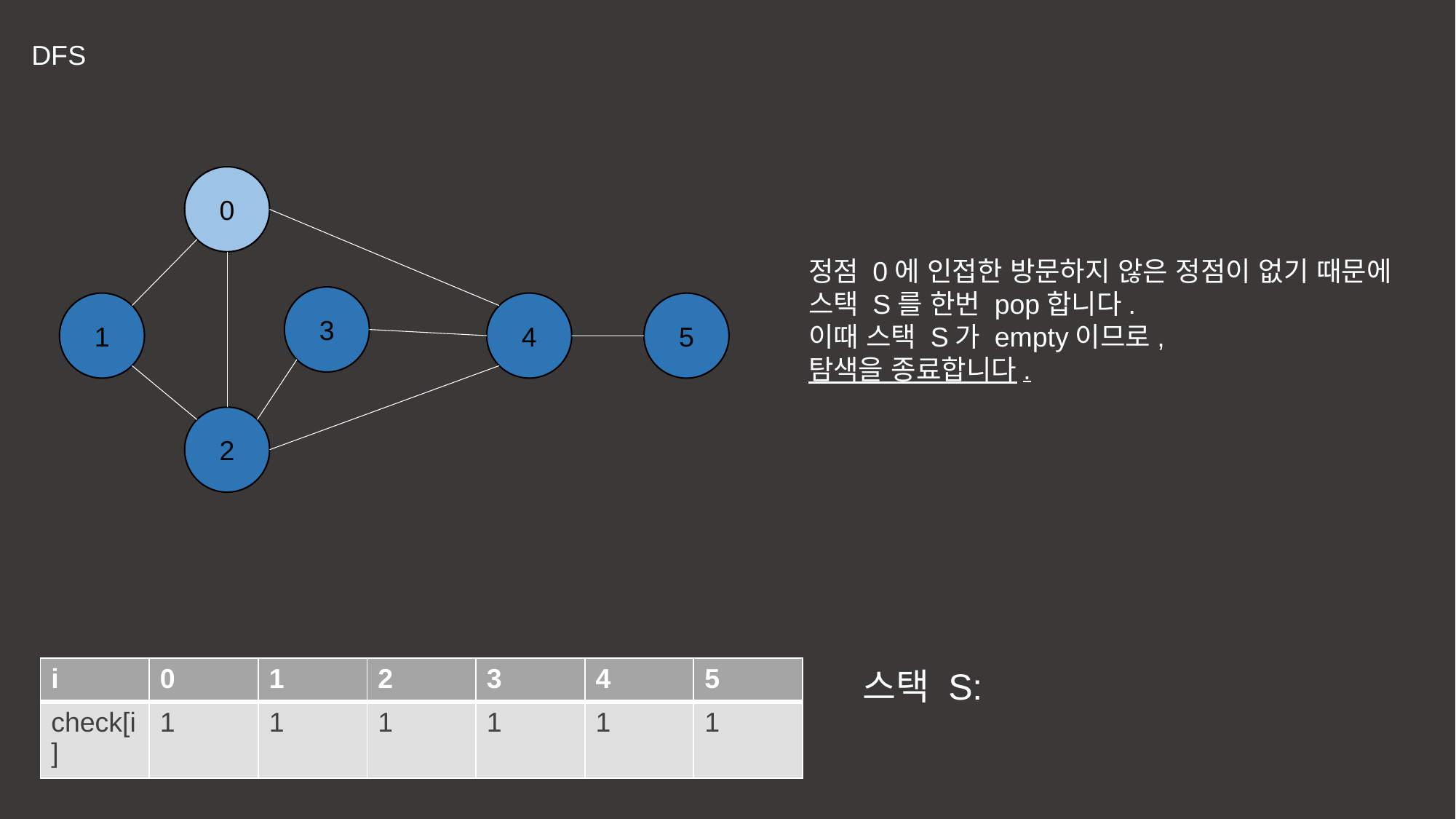

DFS
0
정점 0에 인접한 방문하지 않은 정점이 없기 때문에
스택 S를 한번 pop합니다.
이때 스택 S가 empty이므로,
탐색을 종료합니다.
3
1
4
5
2
| i | 0 | 1 | 2 | 3 | 4 | 5 |
| --- | --- | --- | --- | --- | --- | --- |
| check[i] | 1 | 1 | 1 | 1 | 1 | 1 |
스택 S: